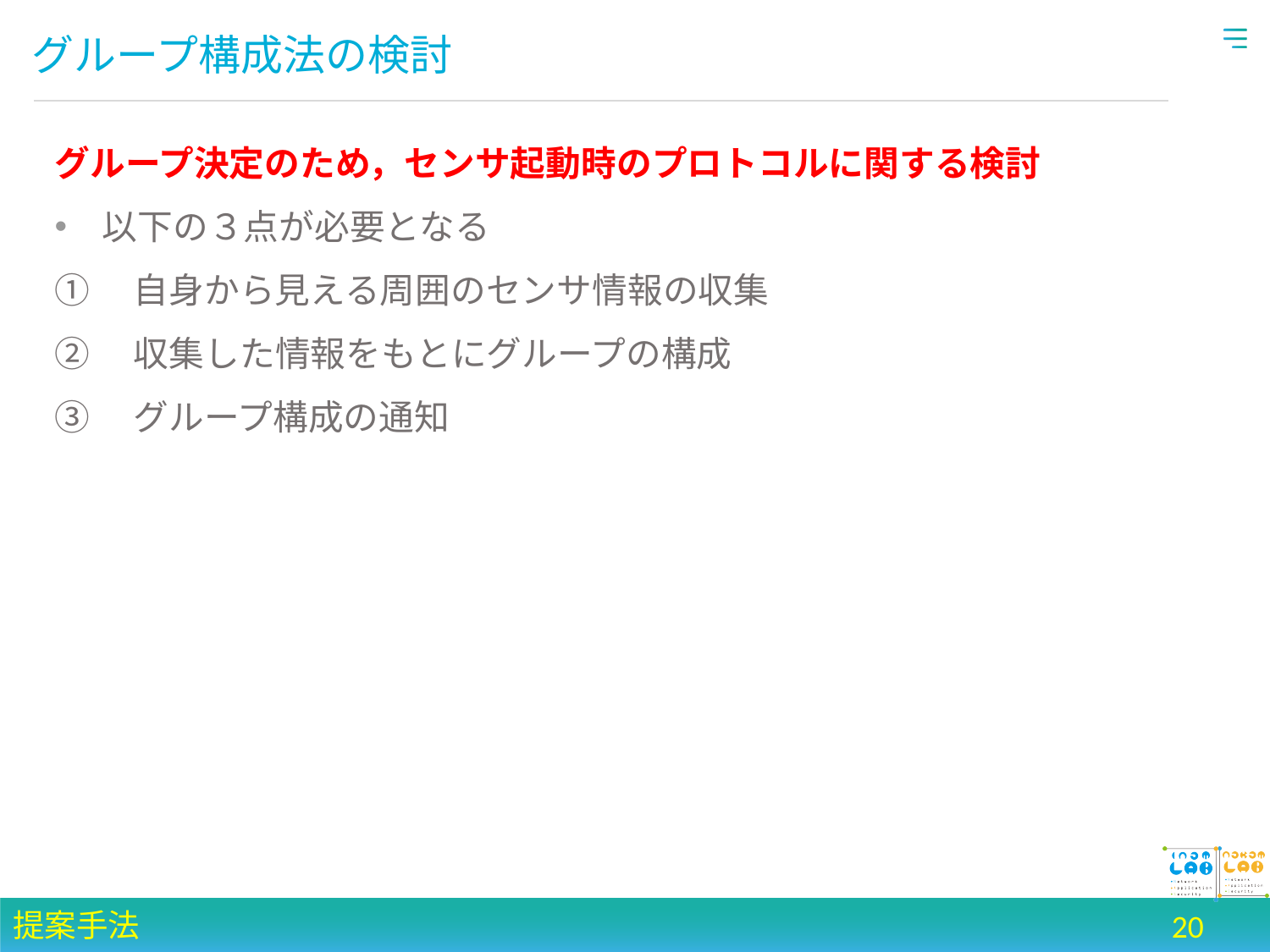

# グループ構成法の検討
グループ決定のため，センサ起動時のプロトコルに関する検討
以下の３点が必要となる
①　自身から見える周囲のセンサ情報の収集
②　収集した情報をもとにグループの構成
③　グループ構成の通知
提案手法